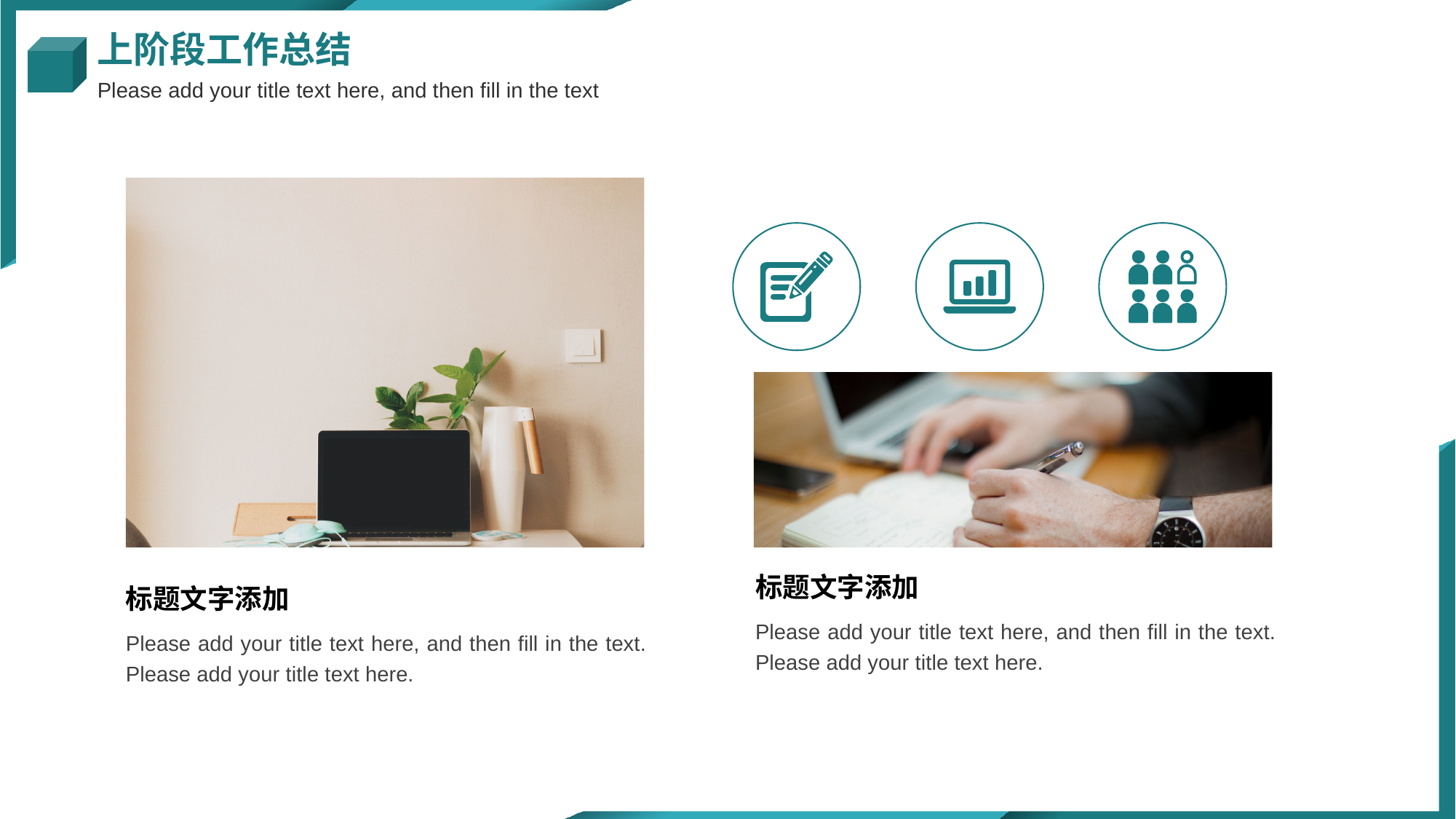

上阶段工作总结
Please add your title text here, and then fill in the text

标题文字添加
Please add your title text here, and then fill in the text. Please add your title text here.
标题文字添加
Please add your title text here, and then fill in the text. Please add your title text here.